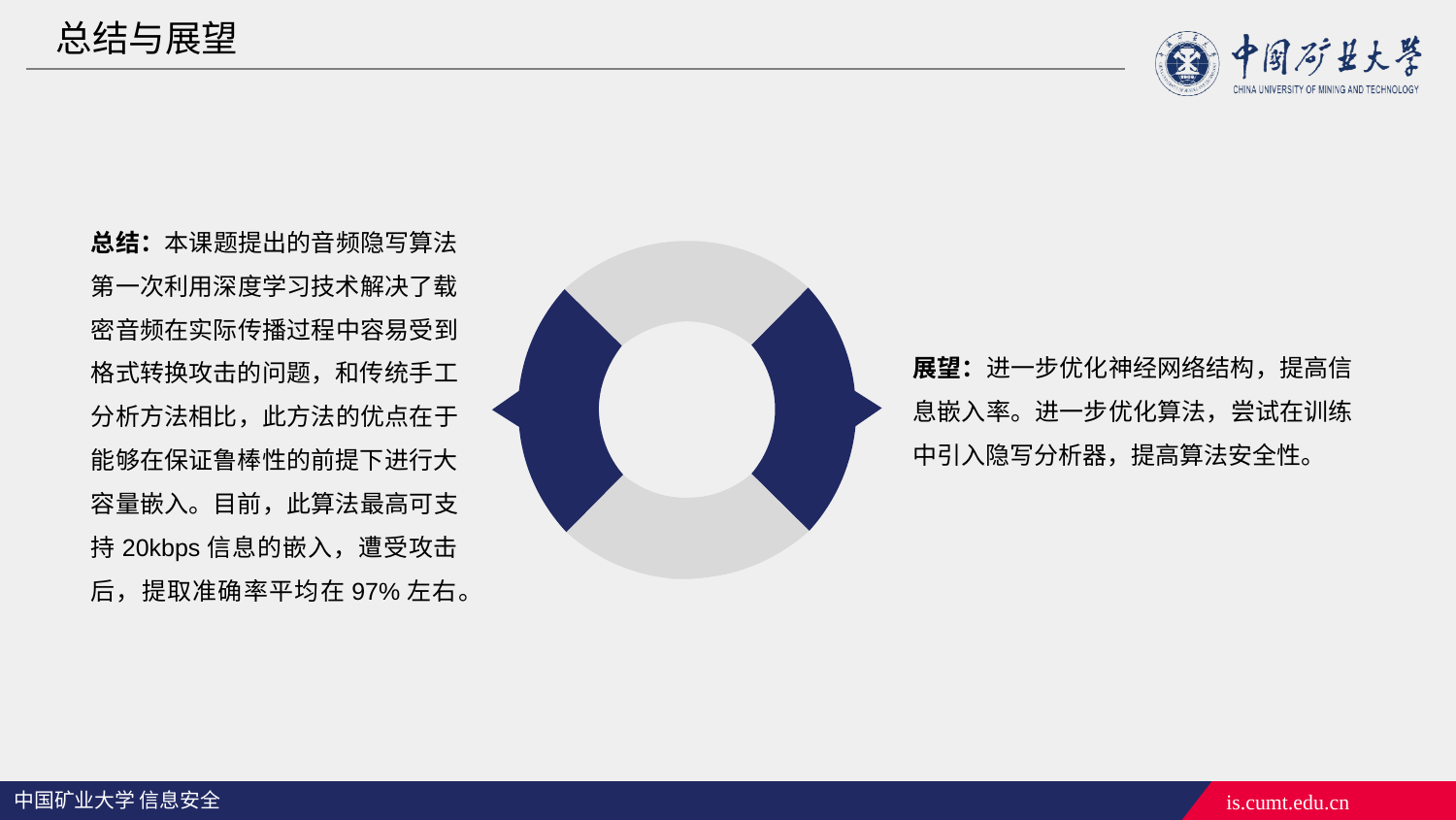

总结与展望

总结：本课题提出的音频隐写算法第一次利用深度学习技术解决了载密音频在实际传播过程中容易受到格式转换攻击的问题，和传统手工分析方法相比，此方法的优点在于能够在保证鲁棒性的前提下进行大容量嵌入。目前，此算法最高可支持20kbps信息的嵌入，遭受攻击后，提取准确率平均在97%左右。

展望：进一步优化神经网络结构，提高信息嵌入率。进一步优化算法，尝试在训练中引入隐写分析器，提高算法安全性。